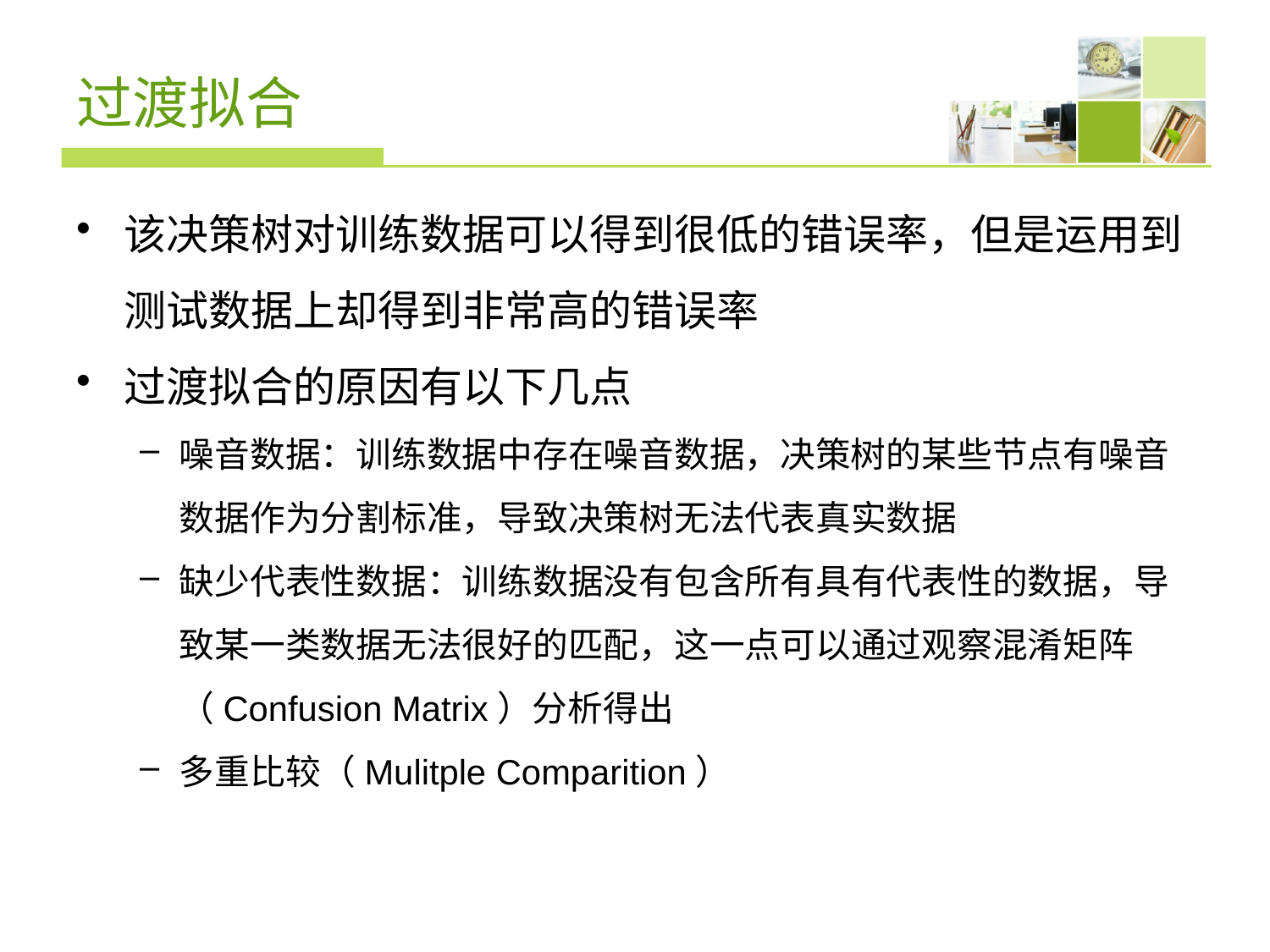

# 过渡拟合
该决策树对训练数据可以得到很低的错误率，但是运用到测试数据上却得到非常高的错误率
过渡拟合的原因有以下几点
噪音数据：训练数据中存在噪音数据，决策树的某些节点有噪音数据作为分割标准，导致决策树无法代表真实数据
缺少代表性数据：训练数据没有包含所有具有代表性的数据，导致某一类数据无法很好的匹配，这一点可以通过观察混淆矩阵（Confusion Matrix）分析得出
多重比较（Mulitple Comparition）